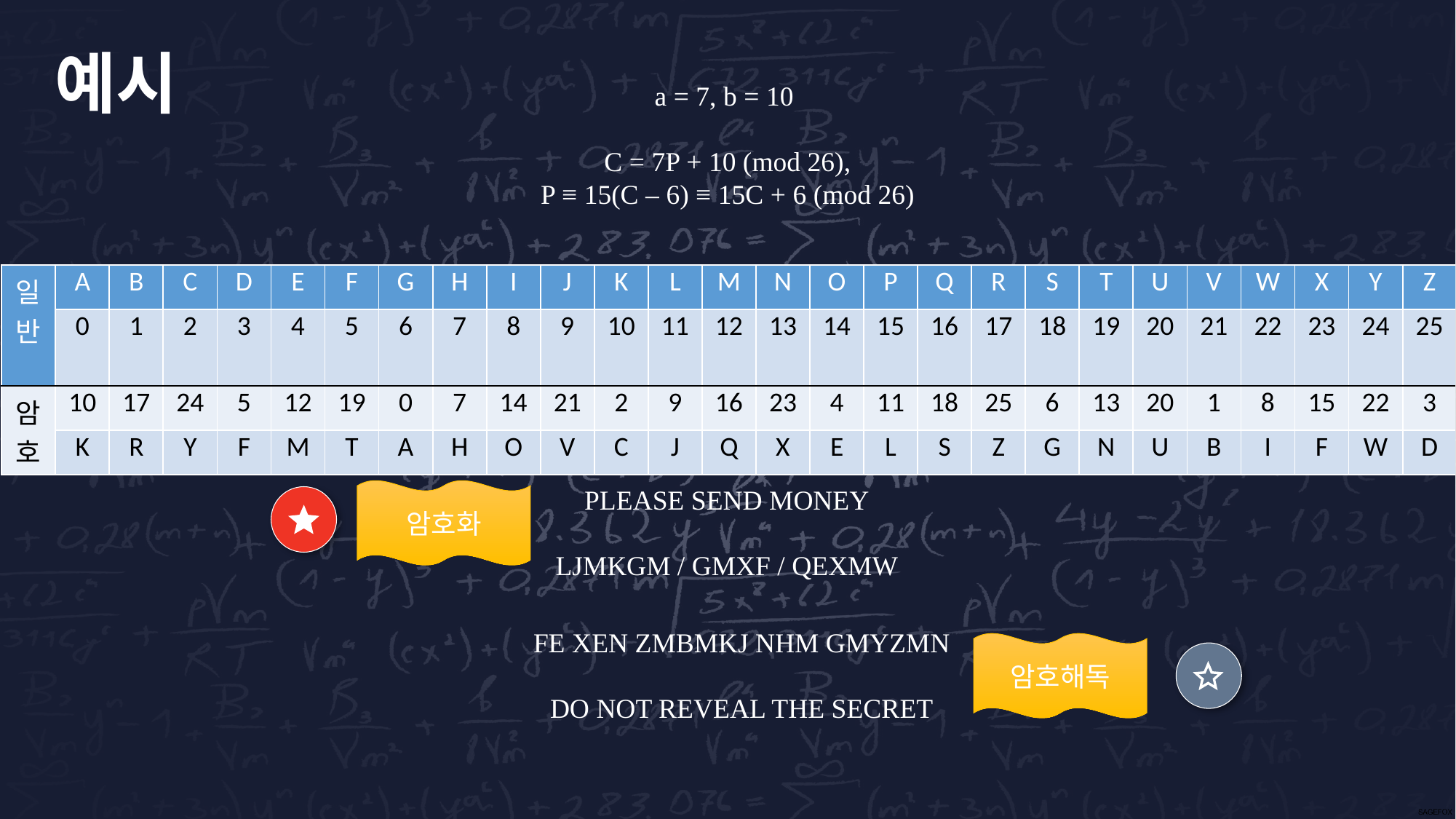

예시
a = 7, b = 10

C = 7P + 10 (mod 26),
P ≡ 15(C – 6) ≡ 15C + 6 (mod 26)

| 일반 | A | B | C | D | E | F | G | H | I | J | K | L | M | N | O | P | Q | R | S | T | U | V | W | X | Y | Z |
| --- | --- | --- | --- | --- | --- | --- | --- | --- | --- | --- | --- | --- | --- | --- | --- | --- | --- | --- | --- | --- | --- | --- | --- | --- | --- | --- |
|  | 0 | 1 | 2 | 3 | 4 | 5 | 6 | 7 | 8 | 9 | 10 | 11 | 12 | 13 | 14 | 15 | 16 | 17 | 18 | 19 | 20 | 21 | 22 | 23 | 24 | 25 |
| 암호 | 10 | 17 | 24 | 5 | 12 | 19 | 0 | 7 | 14 | 21 | 2 | 9 | 16 | 23 | 4 | 11 | 18 | 25 | 6 | 13 | 20 | 1 | 8 | 15 | 22 | 3 |
|  | K | R | Y | F | M | T | A | H | O | V | C | J | Q | X | E | L | S | Z | G | N | U | B | I | F | W | D |
PLEASE SEND MONEY

LJMKGM / GMXF / QEXMW
암호화

FE XEN ZMBMKJ NHM GMYZMN

DO NOT REVEAL THE SECRET

암호해독